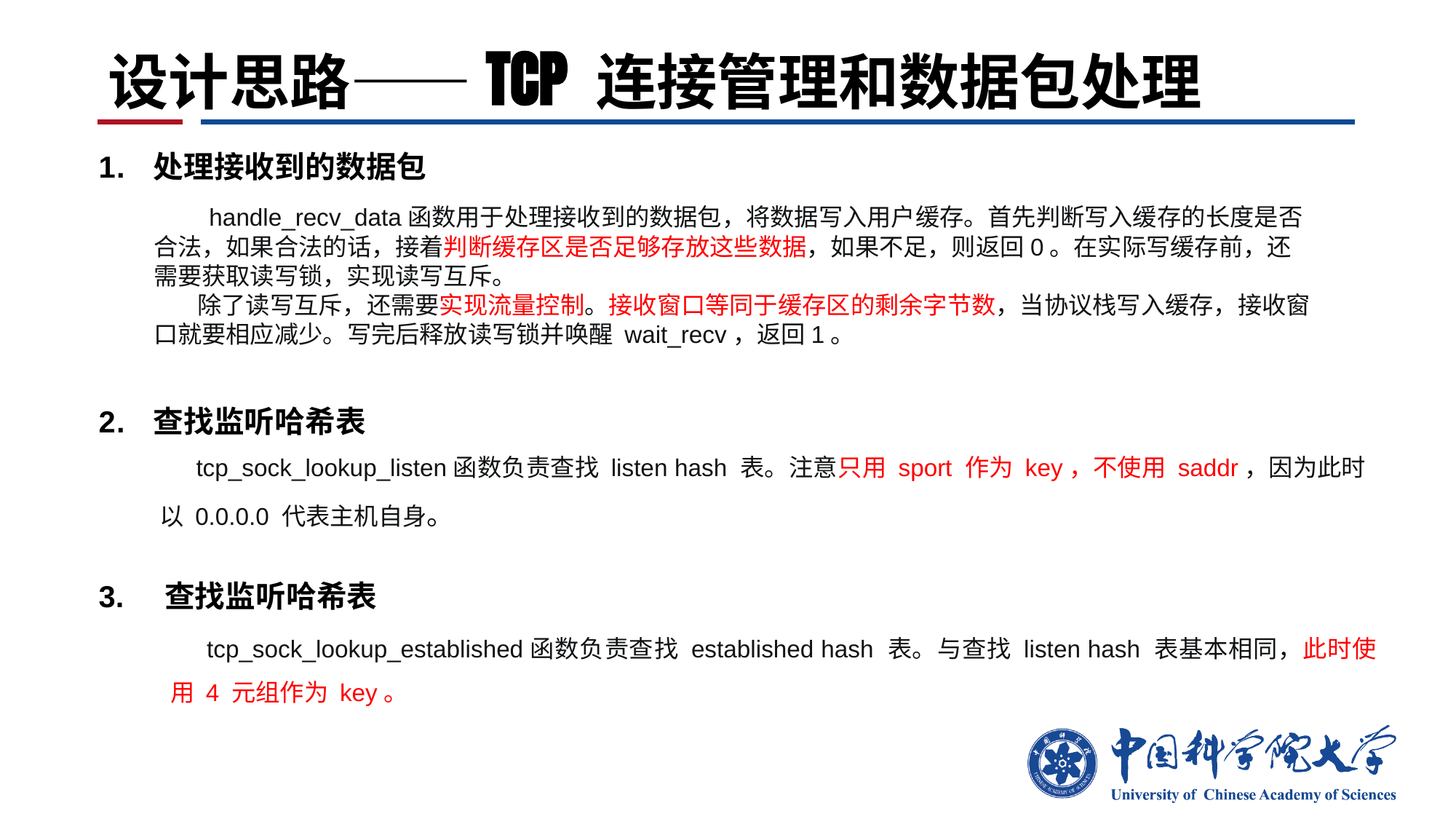

# 设计思路——TCP 连接管理和数据包处理
处理接收到的数据包
         handle_recv_data函数用于处理接收到的数据包，将数据写入用户缓存。首先判断写入缓存的长度是否合法，如果合法的话，接着判断缓存区是否足够存放这些数据，如果不足，则返回0。在实际写缓存前，还需要获取读写锁，实现读写互斥。
       除了读写互斥，还需要实现流量控制。接收窗口等同于缓存区的剩余字节数，当协议栈写入缓存，接收窗口就要相应减少。写完后释放读写锁并唤醒 wait_recv，返回1。

查找监听哈希表
tcp_sock_lookup_listen函数负责查找 listen hash 表。注意只用 sport 作为 key，不使用 saddr，因为此时以 0.0.0.0 代表主机自身。
3.    查找监听哈希表
tcp_sock_lookup_established函数负责查找 established hash 表。与查找 listen hash 表基本相同，此时使用 4 元组作为 key。